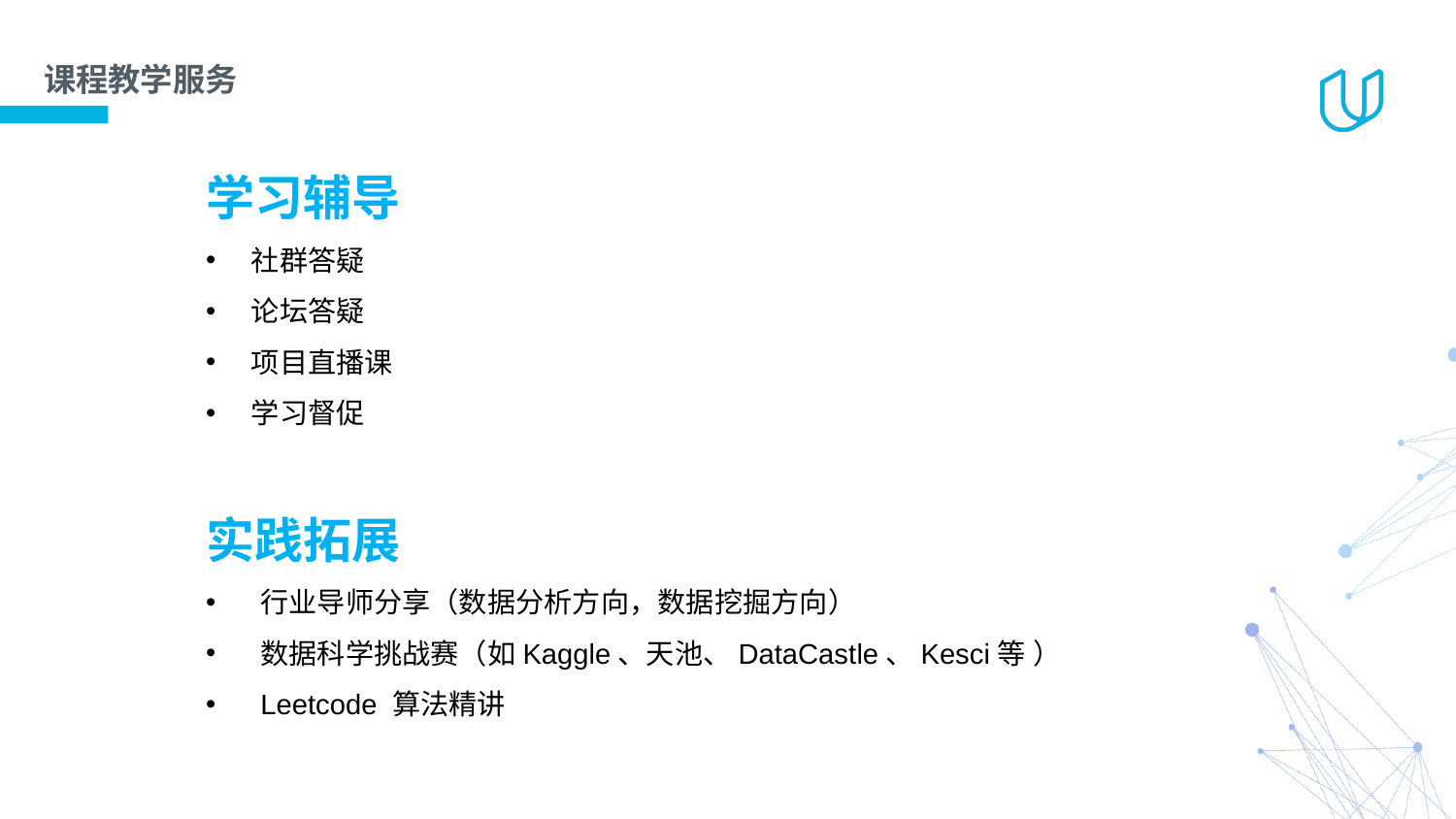

# 课程教学服务
学习辅导
社群答疑
论坛答疑
项目直播课
学习督促

实践拓展
行业导师分享（数据分析方向，数据挖掘方向）
数据科学挑战赛（如Kaggle、天池、DataCastle、Kesci等 ）
Leetcode 算法精讲